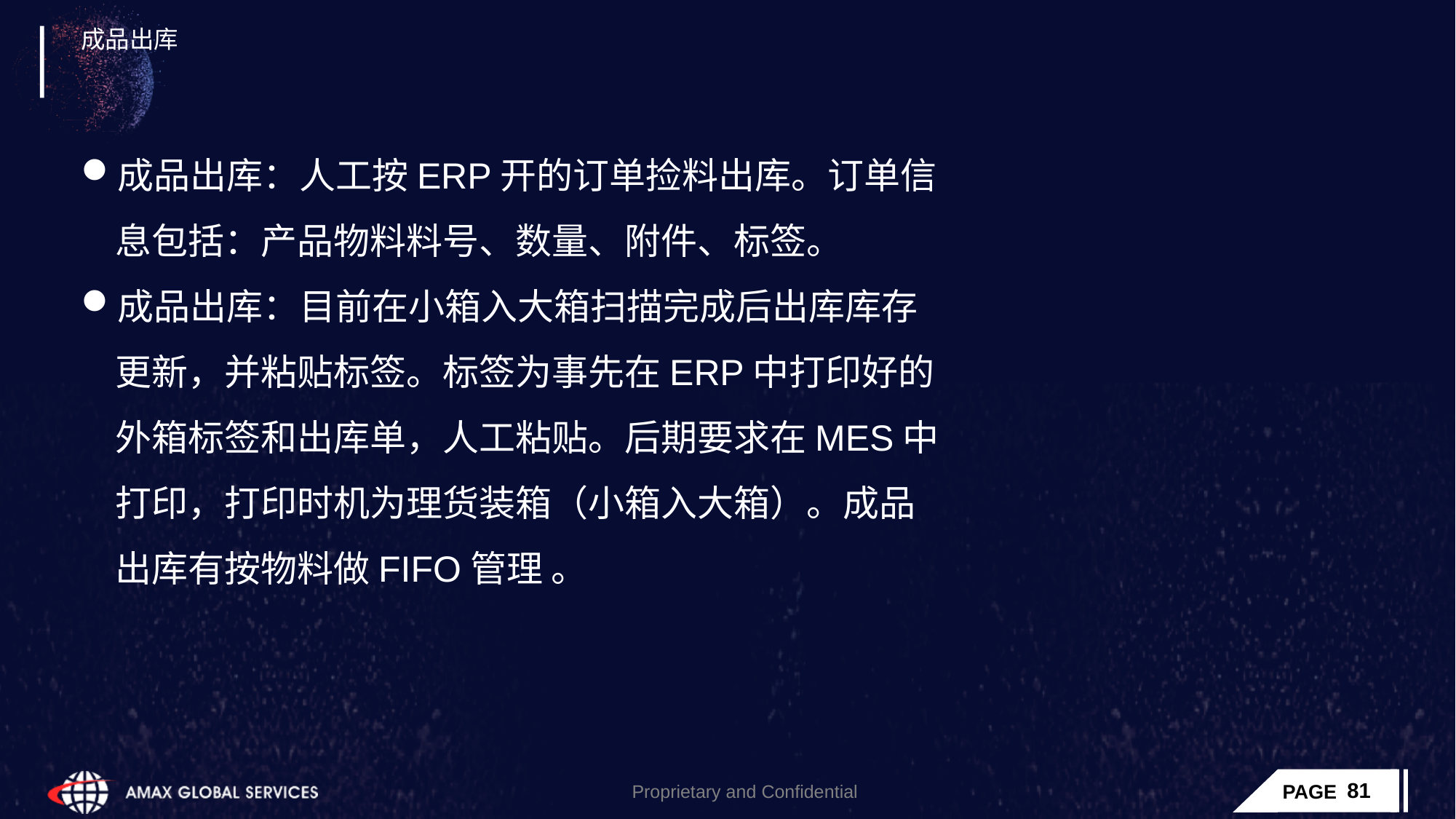

# 成品出库

成品出库：人工按ERP开的订单捡料出库。订单信息包括：产品物料料号、数量、附件、标签。
成品出库：目前在小箱入大箱扫描完成后出库库存更新，并粘贴标签。标签为事先在ERP中打印好的外箱标签和出库单，人工粘贴。后期要求在MES中打印，打印时机为理货装箱（小箱入大箱）。成品出库有按物料做FIFO管理 。